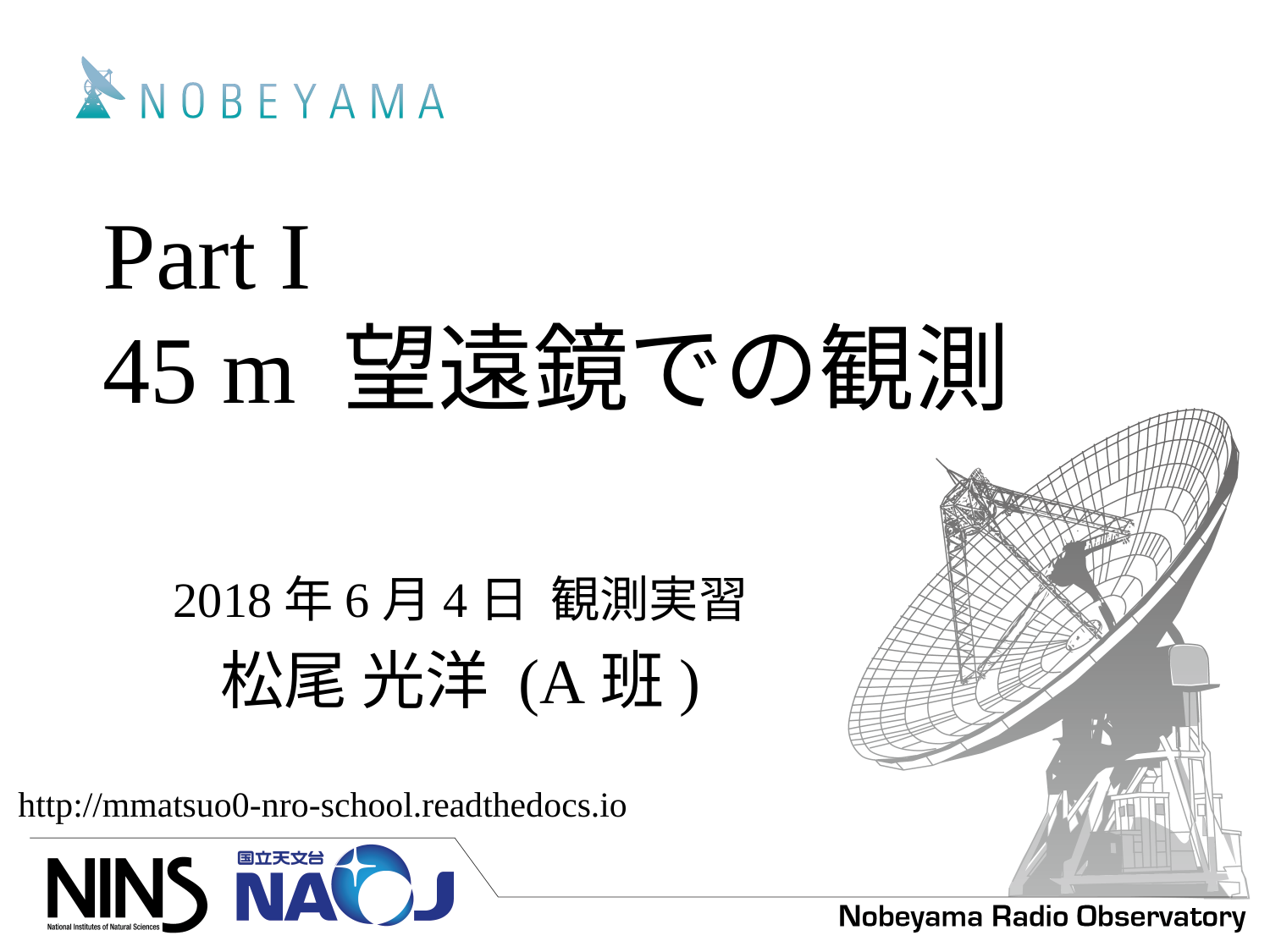

# Part I 45 m 望遠鏡での観測
2018年6月4日  観測実習
松尾 光洋 (A班)
http://mmatsuo0-nro-school.readthedocs.io